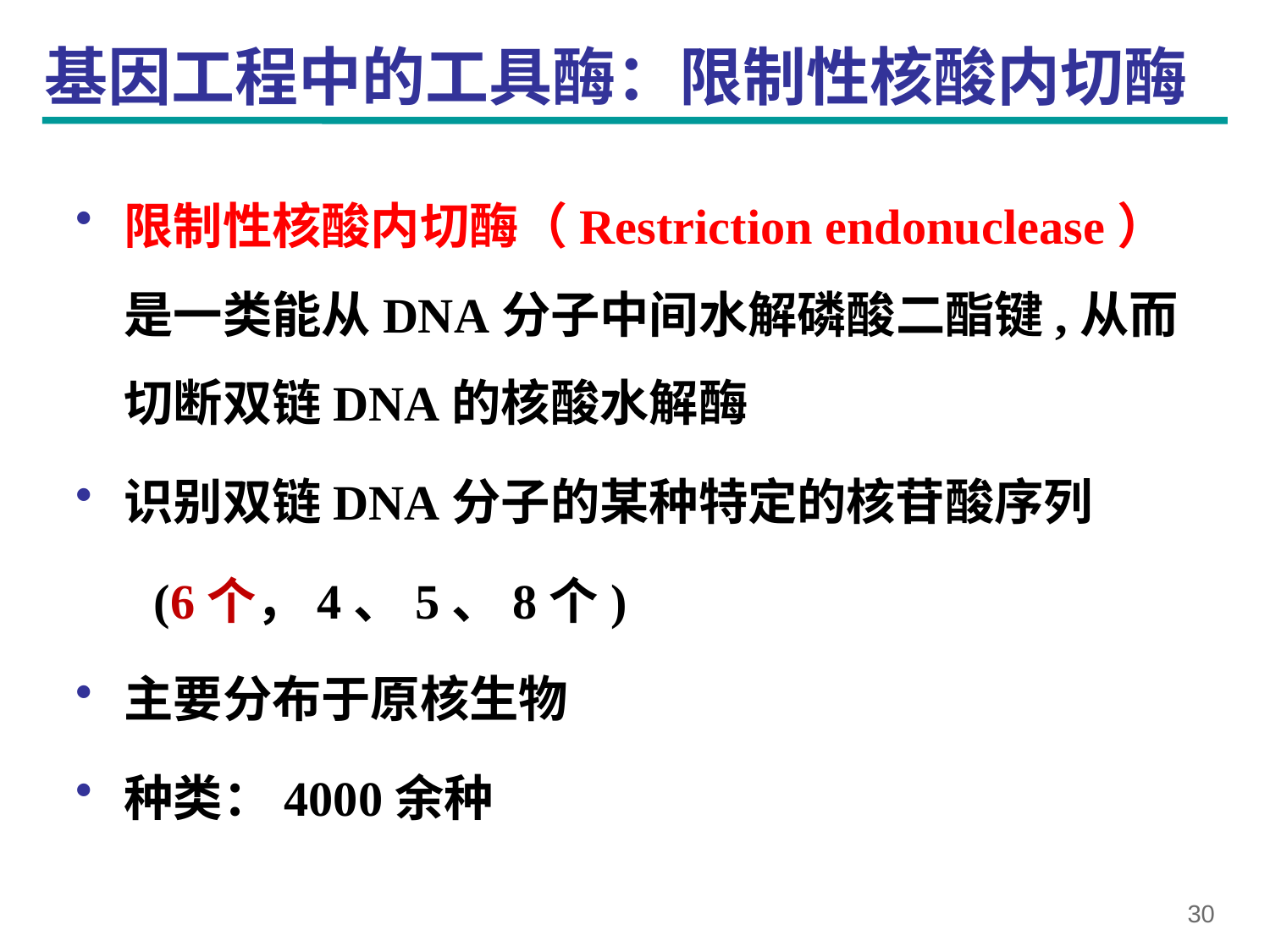

# 基因工程中的工具酶：限制性核酸内切酶
限制性核酸内切酶（Restriction endonuclease） 是一类能从DNA分子中间水解磷酸二酯键,从而切断双链DNA的核酸水解酶
识别双链DNA分子的某种特定的核苷酸序列
(6个，4、5、8个)
主要分布于原核生物
种类：4000余种

30